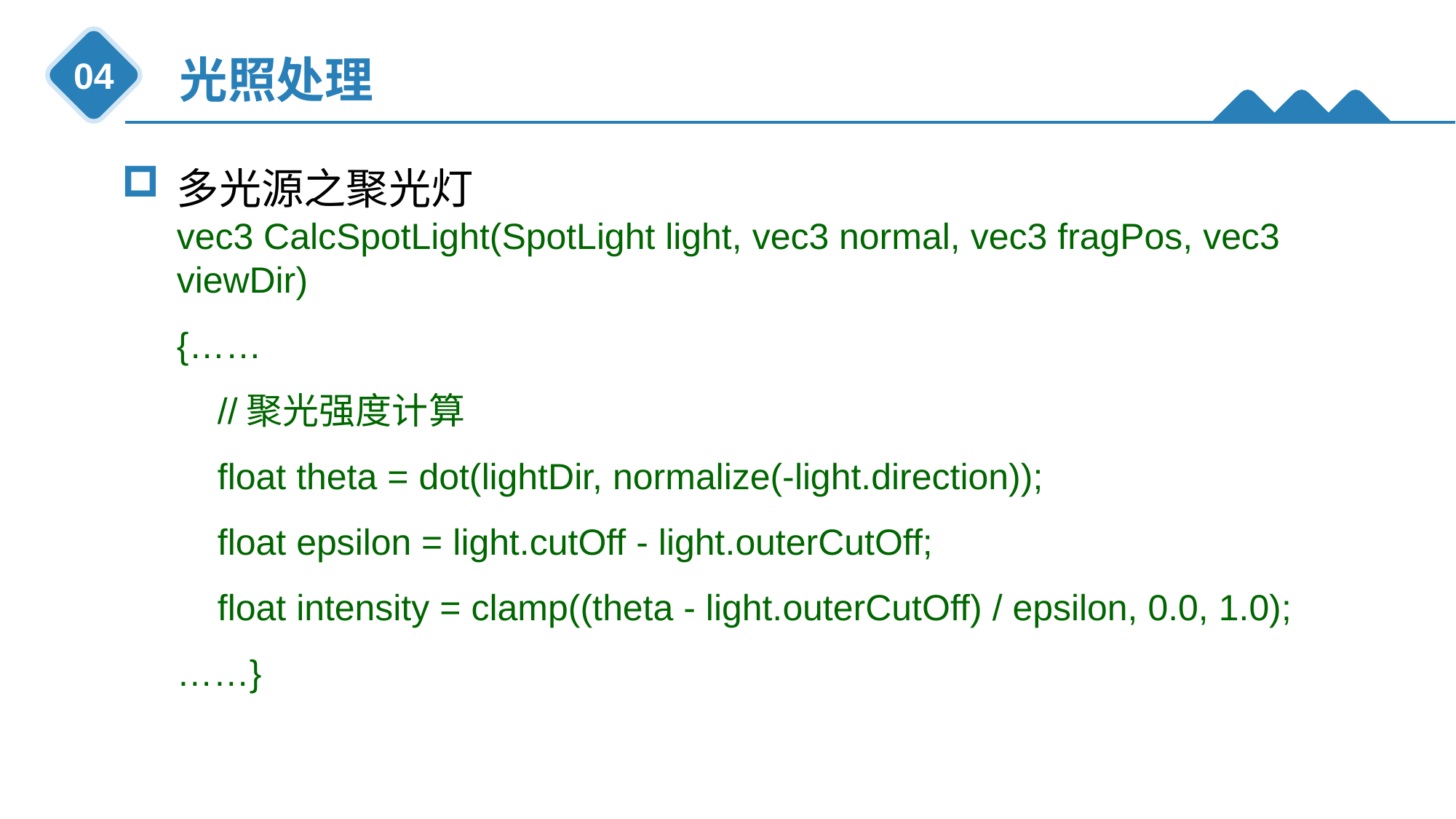

光照处理
04

多光源之聚光灯
vec3 CalcSpotLight(SpotLight light, vec3 normal, vec3 fragPos, vec3 viewDir)
{……
    //聚光强度计算
    float theta = dot(lightDir, normalize(-light.direction));
    float epsilon = light.cutOff - light.outerCutOff;
    float intensity = clamp((theta - light.outerCutOff) / epsilon, 0.0, 1.0);
……}